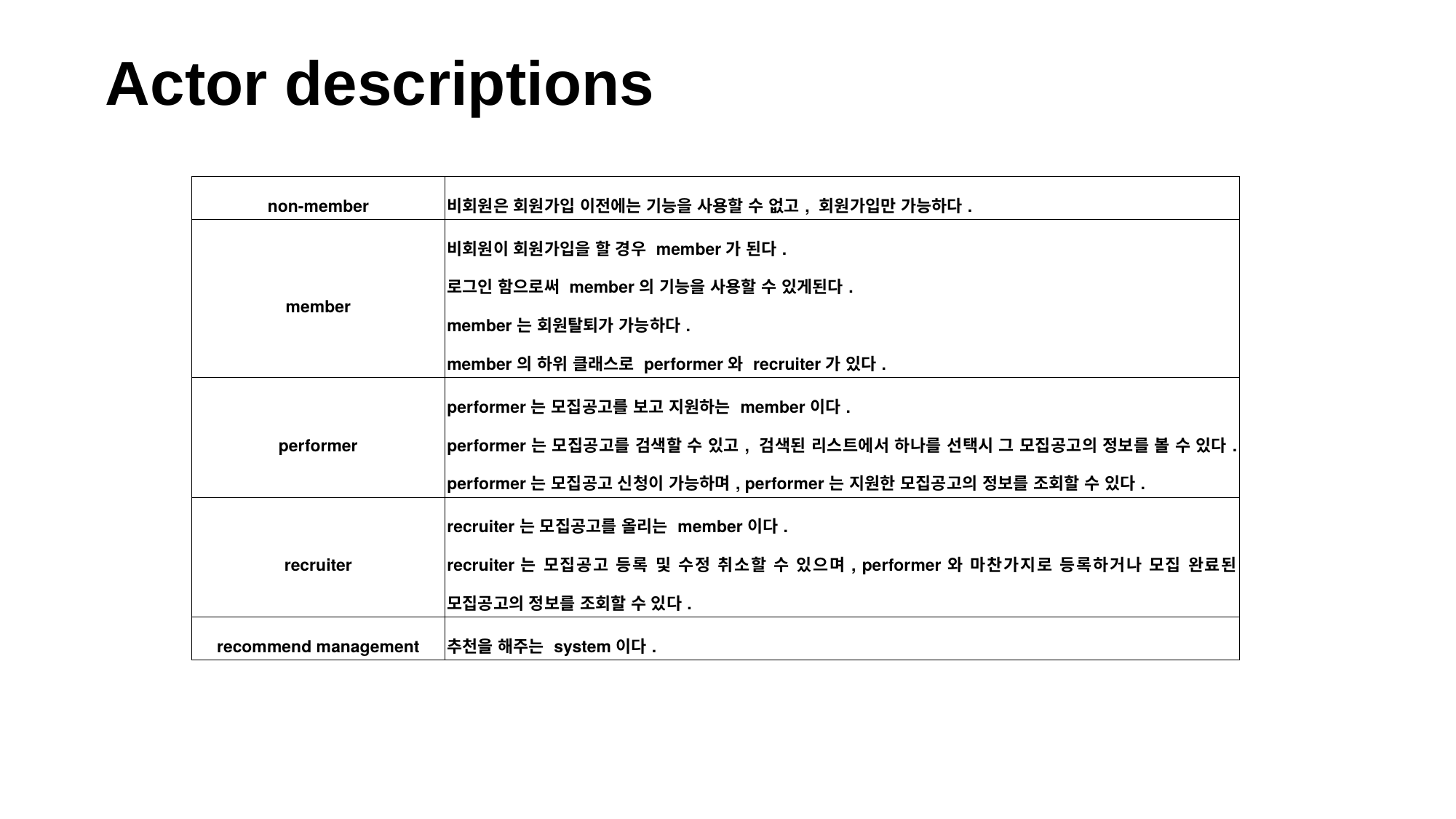

# Actor descriptions
| non-member | 비회원은 회원가입 이전에는 기능을 사용할 수 없고, 회원가입만 가능하다. |
| --- | --- |
| member | 비회원이 회원가입을 할 경우 member가 된다. 로그인 함으로써 member의 기능을 사용할 수 있게된다. member는 회원탈퇴가 가능하다. member의 하위 클래스로 performer와 recruiter가 있다. |
| performer | performer는 모집공고를 보고 지원하는 member이다. performer는 모집공고를 검색할 수 있고, 검색된 리스트에서 하나를 선택시 그 모집공고의 정보를 볼 수 있다. performer는 모집공고 신청이 가능하며, performer는 지원한 모집공고의 정보를 조회할 수 있다. |
| recruiter | recruiter는 모집공고를 올리는 member이다. recruiter는 모집공고 등록 및 수정 취소할 수 있으며, performer와 마찬가지로 등록하거나 모집 완료된 모집공고의 정보를 조회할 수 있다. |
| recommend management | 추천을 해주는 system이다. |